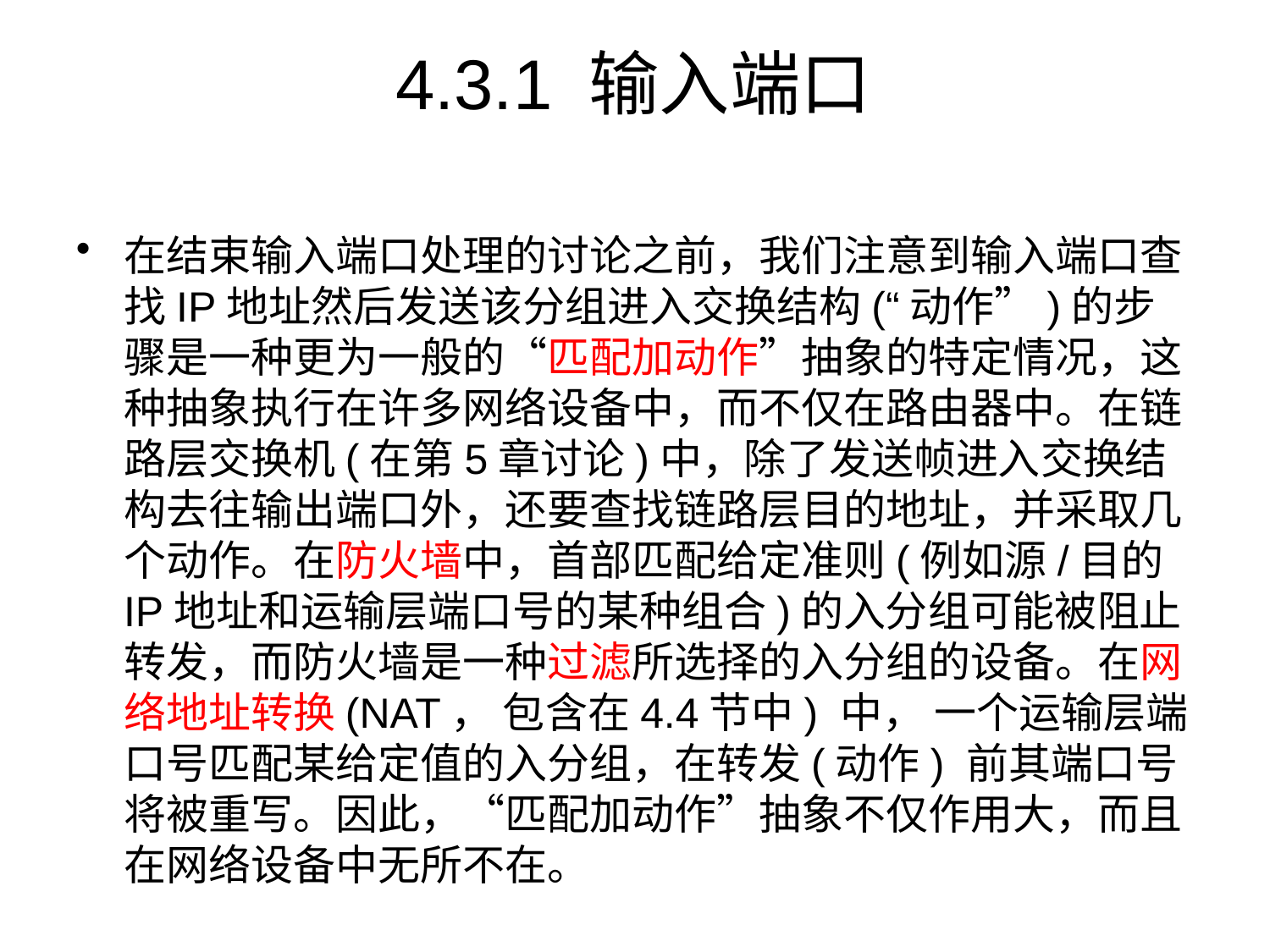

# 4.3.1 输入端口
在结束输入端口处理的讨论之前，我们注意到输入端口查找IP地址然后发送该分组进入交换结构(“动作”)的步骤是一种更为一般的“匹配加动作”抽象的特定情况，这种抽象执行在许多网络设备中，而不仅在路由器中。在链路层交换机(在第5章讨论)中，除了发送帧进入交换结构去往输出端口外，还要查找链路层目的地址，并采取几个动作。在防火墙中，首部匹配给定准则(例如源/目的IP地址和运输层端口号的某种组合)的入分组可能被阻止转发，而防火墙是一种过滤所选择的入分组的设备。在网络地址转换(NAT， 包含在4.4节中) 中， 一个运输层端口号匹配某给定值的入分组，在转发(动作) 前其端口号将被重写。因此，“匹配加动作”抽象不仅作用大，而且在网络设备中无所不在。